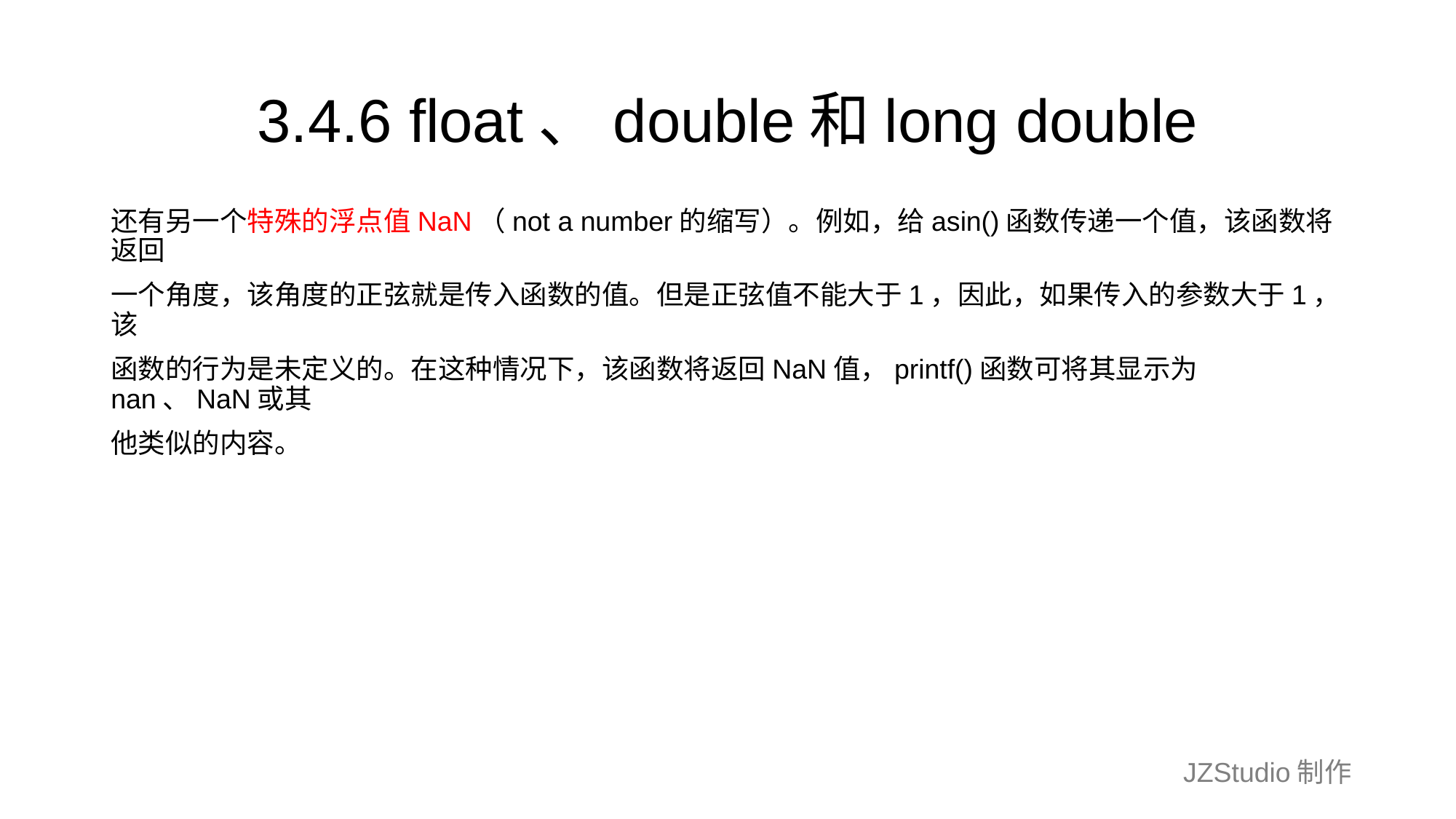

# 3.4.6 float、double和long double
还有另一个特殊的浮点值NaN（not a number的缩写）。例如，给asin()函数传递一个值，该函数将返回
一个角度，该角度的正弦就是传入函数的值。但是正弦值不能大于1，因此，如果传入的参数大于1，该
函数的行为是未定义的。在这种情况下，该函数将返回NaN值，printf()函数可将其显示为nan、NaN或其
他类似的内容。